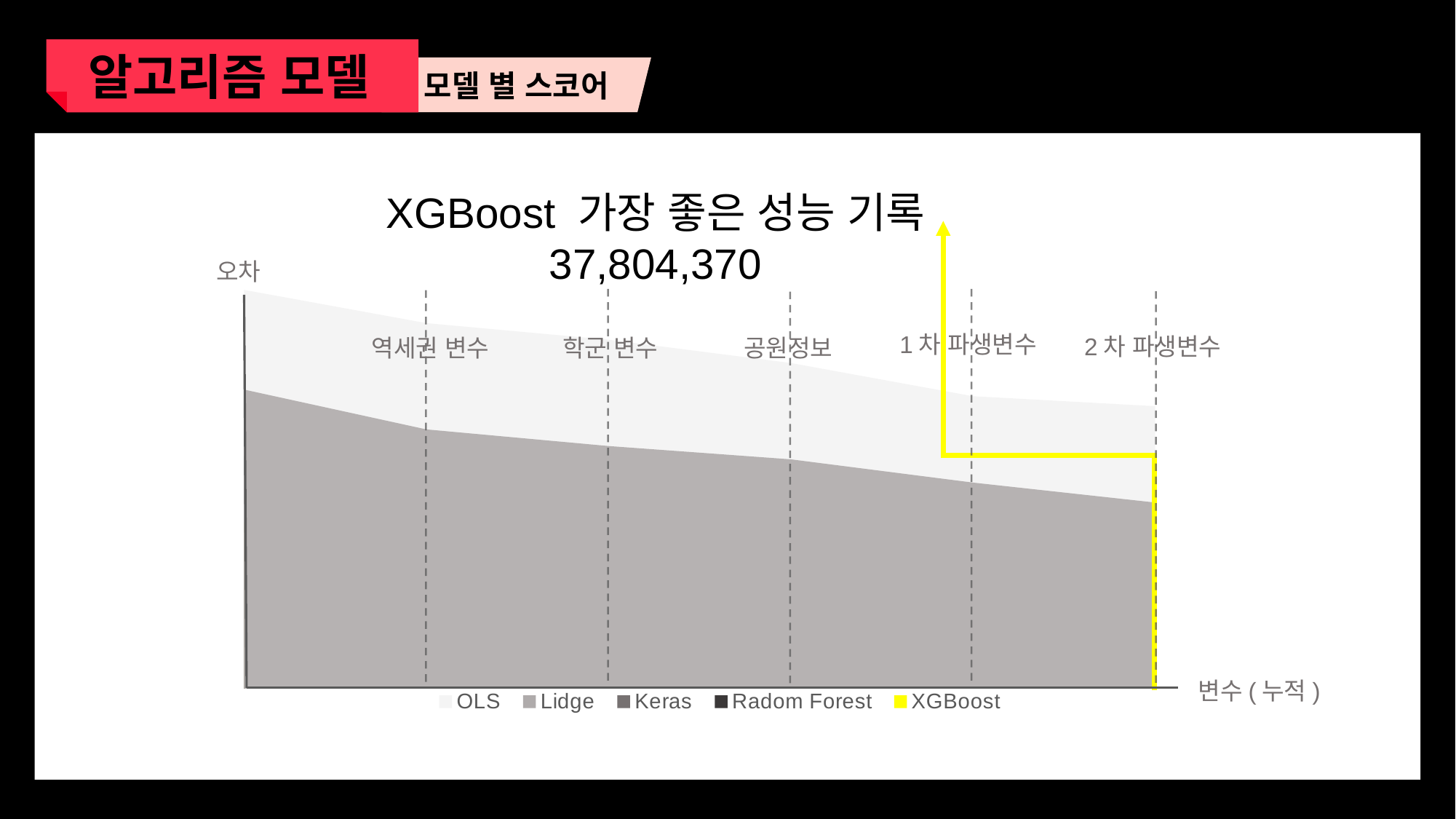

알고리즘 모델

모델 별 스코어

### Chart

| Category | OLS | Lidge | Keras | Radom Forest | XGBoost |
|---|---|---|---|---|---|
| 기본 변수 (32개) | 600.0 | 450.0 | 400.0 | 350.0 | 250.0 |
| 지하철 변수 추가 | 550.0 | 390.0 | 355.0 | 300.0 | 195.0 |
| 학교 변수 추가 | 525.0 | 365.0 | 342.0 | 280.0 | 170.0 |
| 공원 변수 추가 | 490.0 | 345.0 | 305.0 | 230.0 | 120.0 |
| 1차 파생변수 | 440.0 | 310.0 | 270.0 | 170.0 | 80.0 |
| 2차 파생변수 | 425.0 | 280.0 | 220.0 | 130.0 | 50.0 |
XGBoost 가장 좋은 성능 기록
37,804,370
오차
1차 파생변수
2차 파생변수
역세권 변수
학군 변수
공원정보
변수(누적)